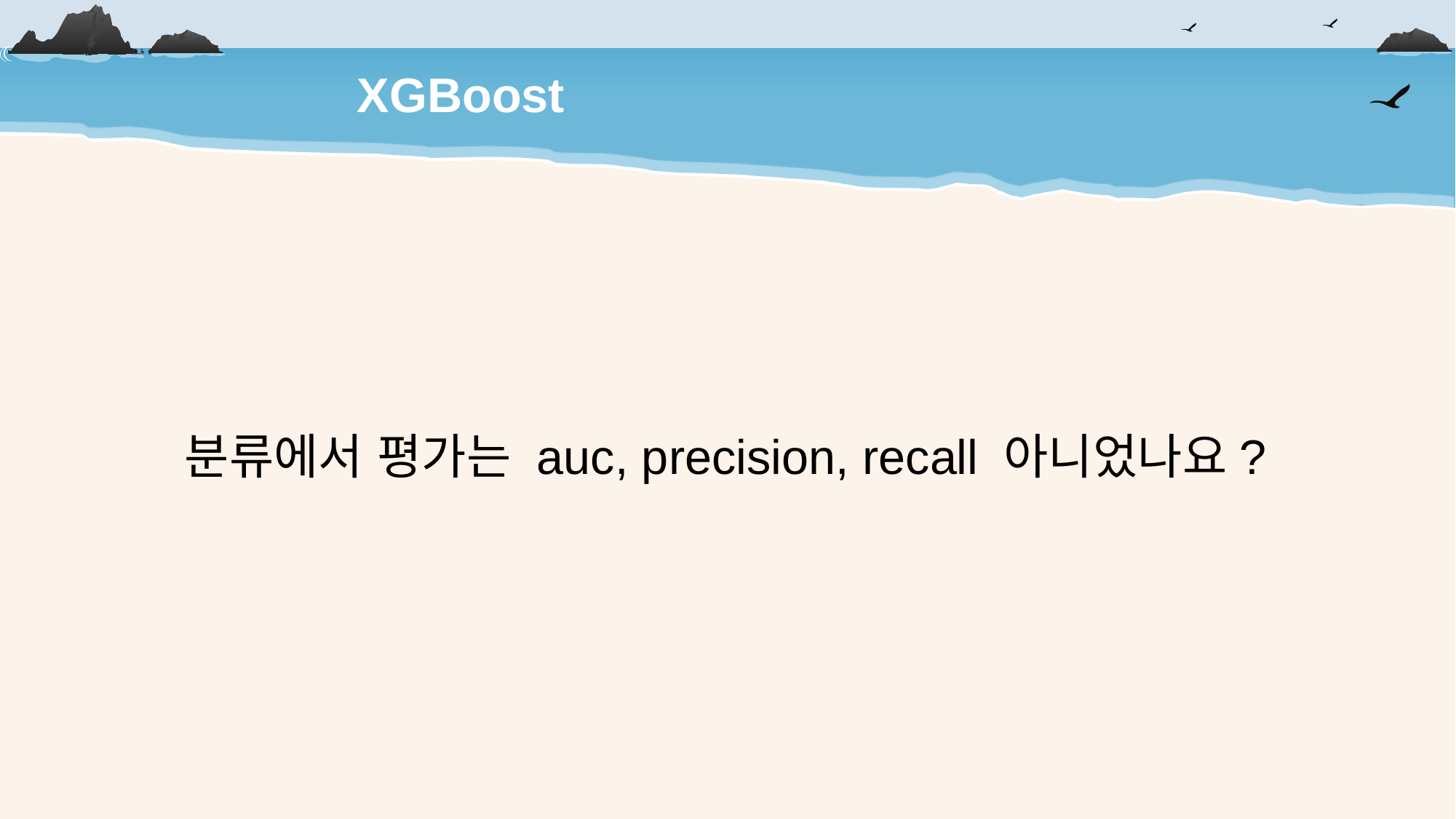

XGBoost
분류에서 평가는 auc, precision, recall 아니었나요?